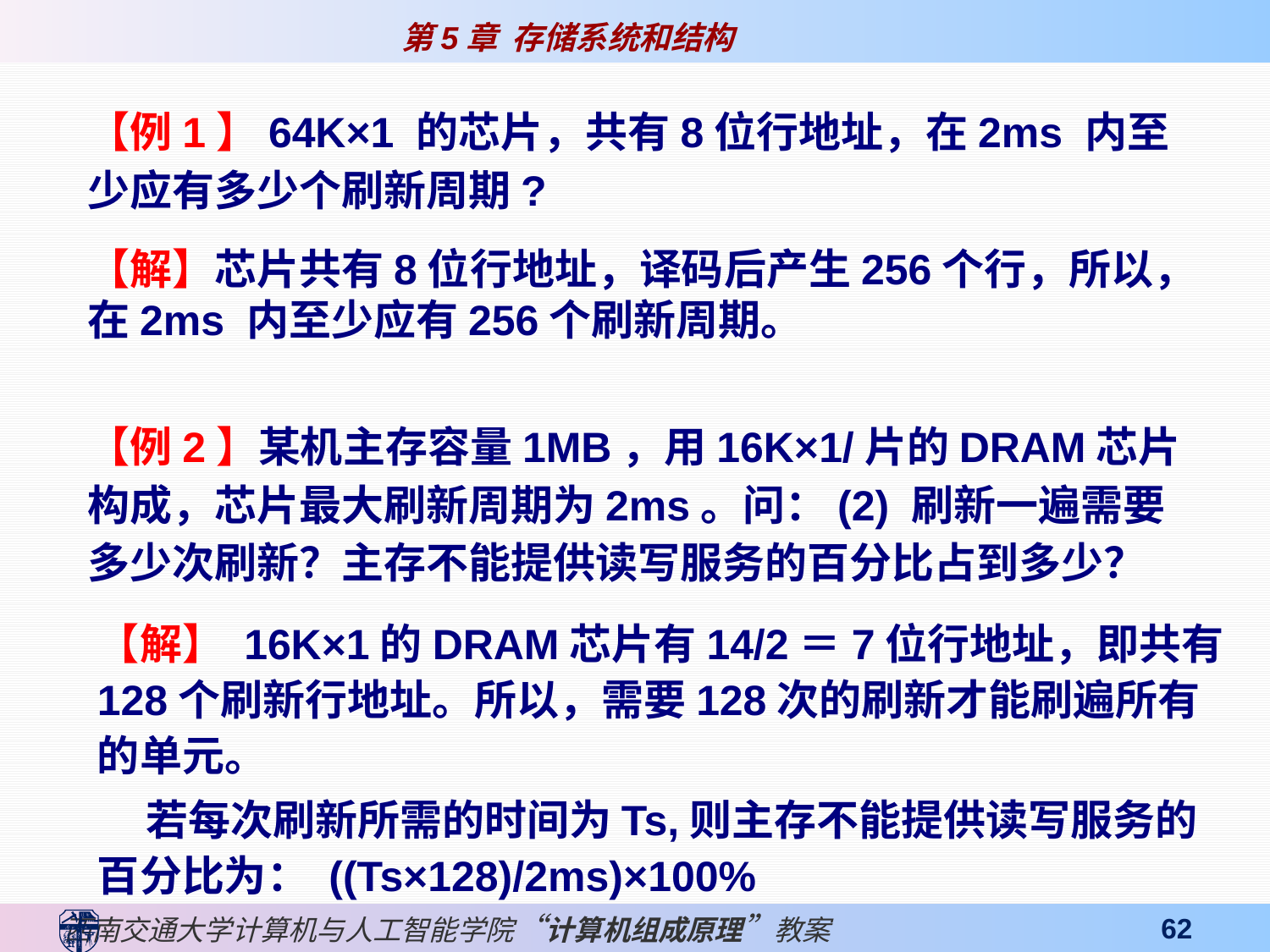

【例1】64K×1 的芯片，共有8位行地址，在2ms 内至少应有多少个刷新周期?
【解】芯片共有8位行地址，译码后产生256个行，所以，在2ms 内至少应有256个刷新周期。
【例2】某机主存容量1MB，用16K×1/片的DRAM芯片构成，芯片最大刷新周期为2ms。问：(2) 刷新一遍需要多少次刷新？主存不能提供读写服务的百分比占到多少？
【解】 16K×1的DRAM芯片有14/2＝7位行地址，即共有128个刷新行地址。所以，需要128次的刷新才能刷遍所有的单元。
    若每次刷新所需的时间为Ts,则主存不能提供读写服务的百分比为： ((Ts×128)/2ms)×100%